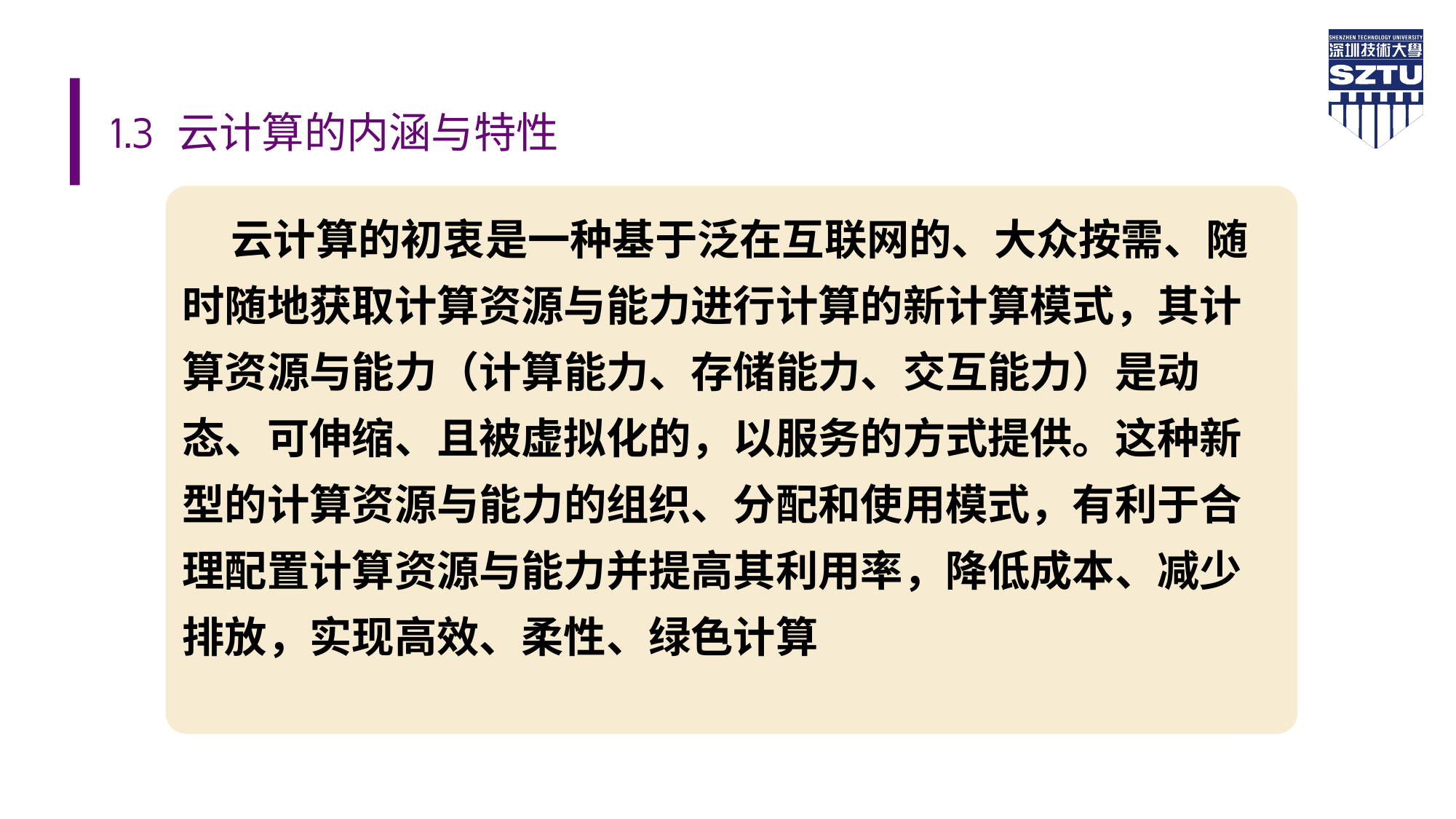

# 1.3 云计算的内涵与特性
    云计算的初衷是一种基于泛在互联网的、大众按需、随时随地获取计算资源与能力进行计算的新计算模式，其计算资源与能力（计算能力、存储能力、交互能力）是动态、可伸缩、且被虚拟化的，以服务的方式提供。这种新型的计算资源与能力的组织、分配和使用模式，有利于合理配置计算资源与能力并提高其利用率，降低成本、减少排放，实现高效、柔性、绿色计算